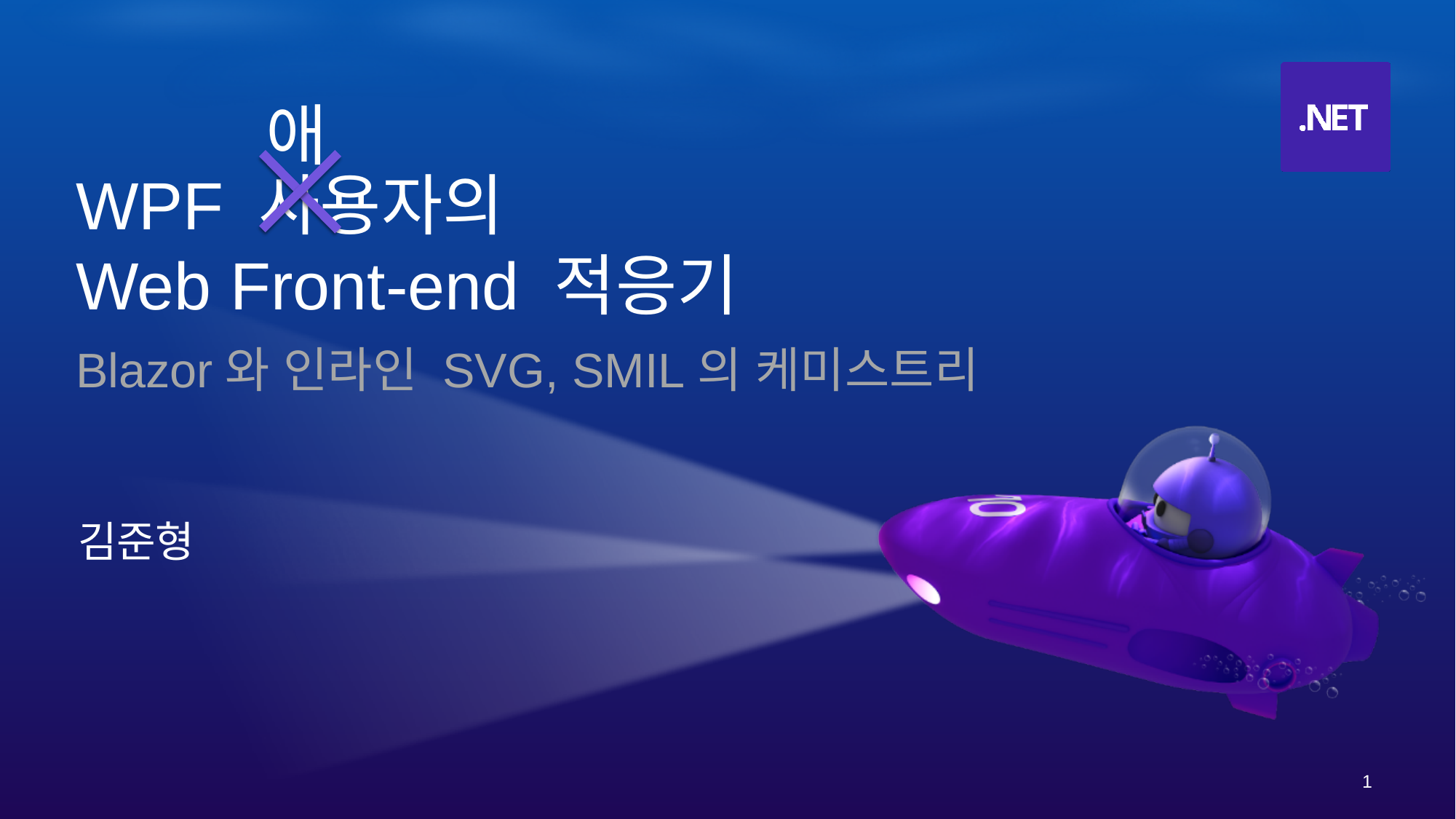

애
WPF 사용자의
Web Front-end 적응기
Blazor와 인라인 SVG, SMIL의 케미스트리
김준형
1